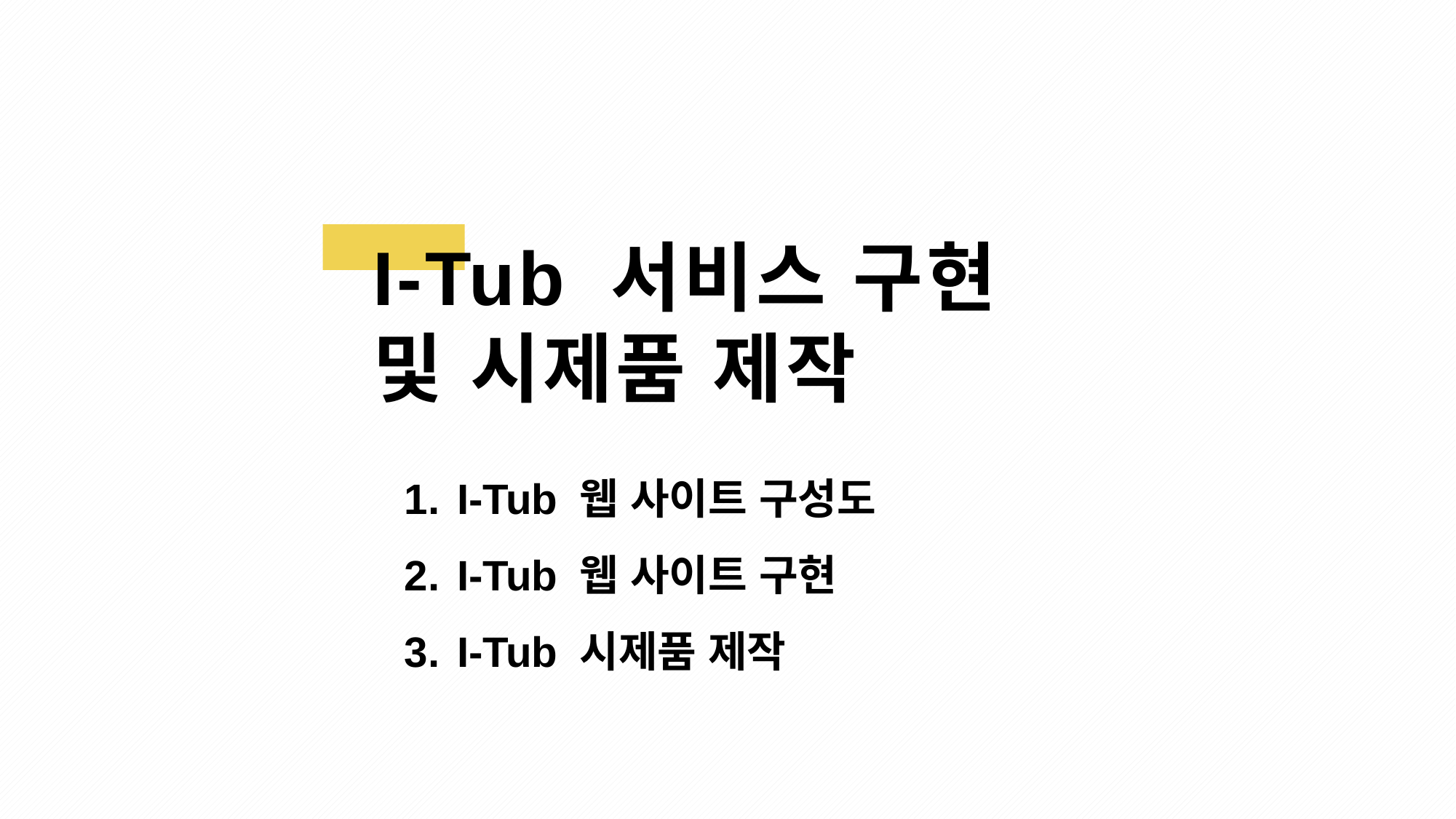

I-Tub 서비스 구현
및 시제품 제작
 I-Tub 웹 사이트 구성도
 I-Tub 웹 사이트 구현
 I-Tub 시제품 제작